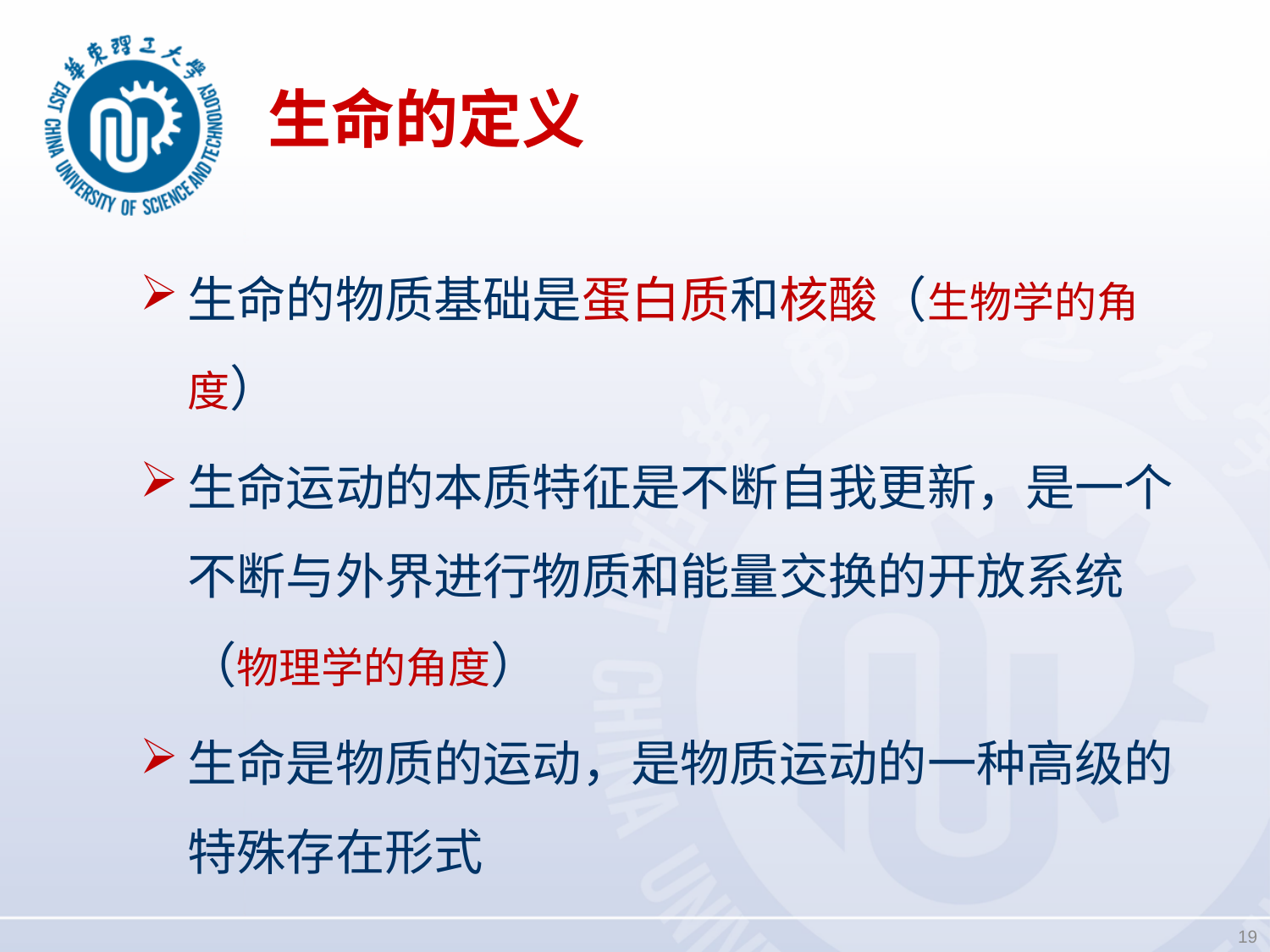

# 生命的定义
生命的物质基础是蛋白质和核酸（生物学的角度）
生命运动的本质特征是不断自我更新，是一个不断与外界进行物质和能量交换的开放系统（物理学的角度）
生命是物质的运动，是物质运动的一种高级的特殊存在形式

19